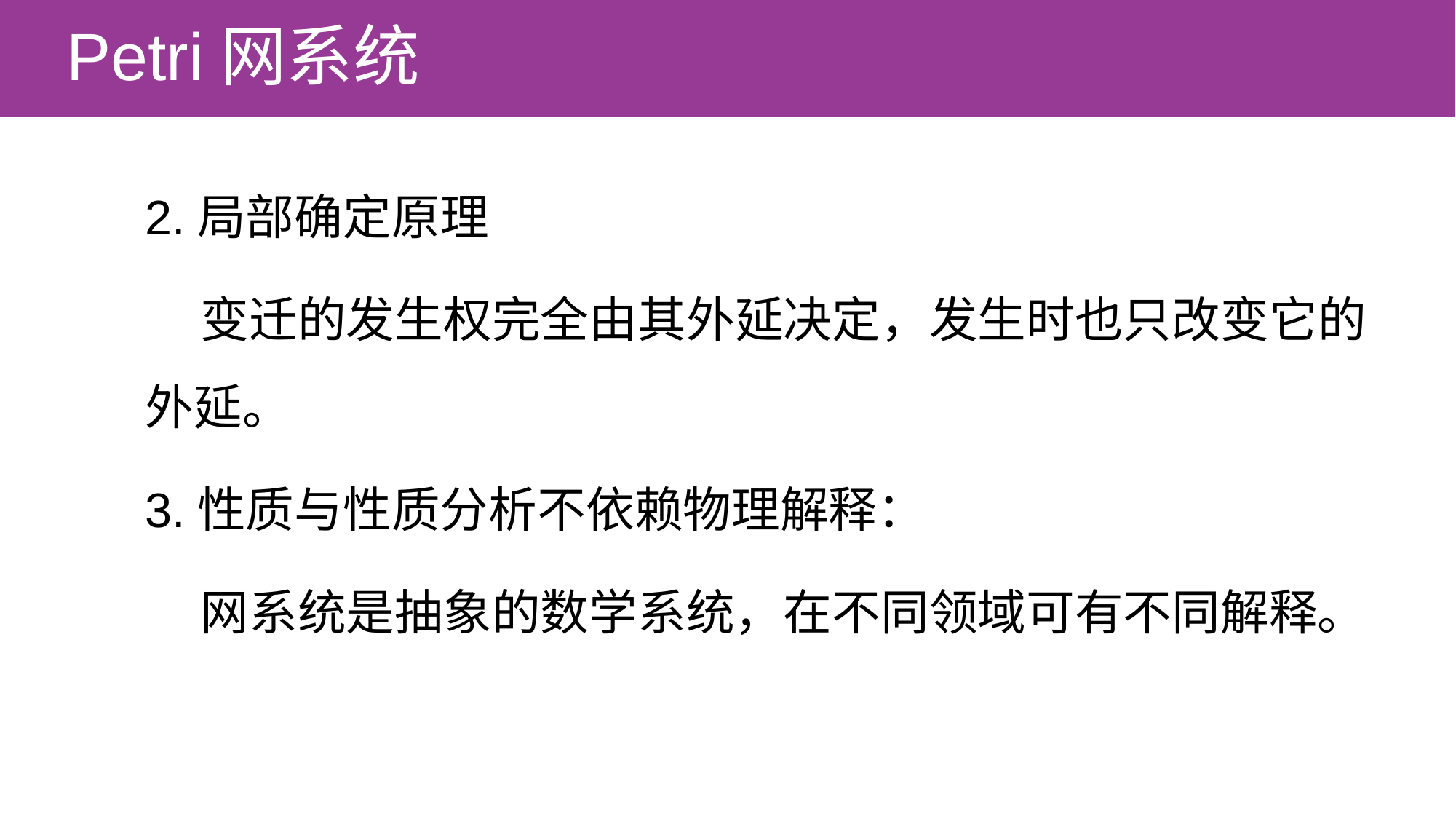

# Petri网系统
2.局部确定原理
    变迁的发生权完全由其外延决定，发生时也只改变它的外延。
3.性质与性质分析不依赖物理解释：
    网系统是抽象的数学系统，在不同领域可有不同解释。